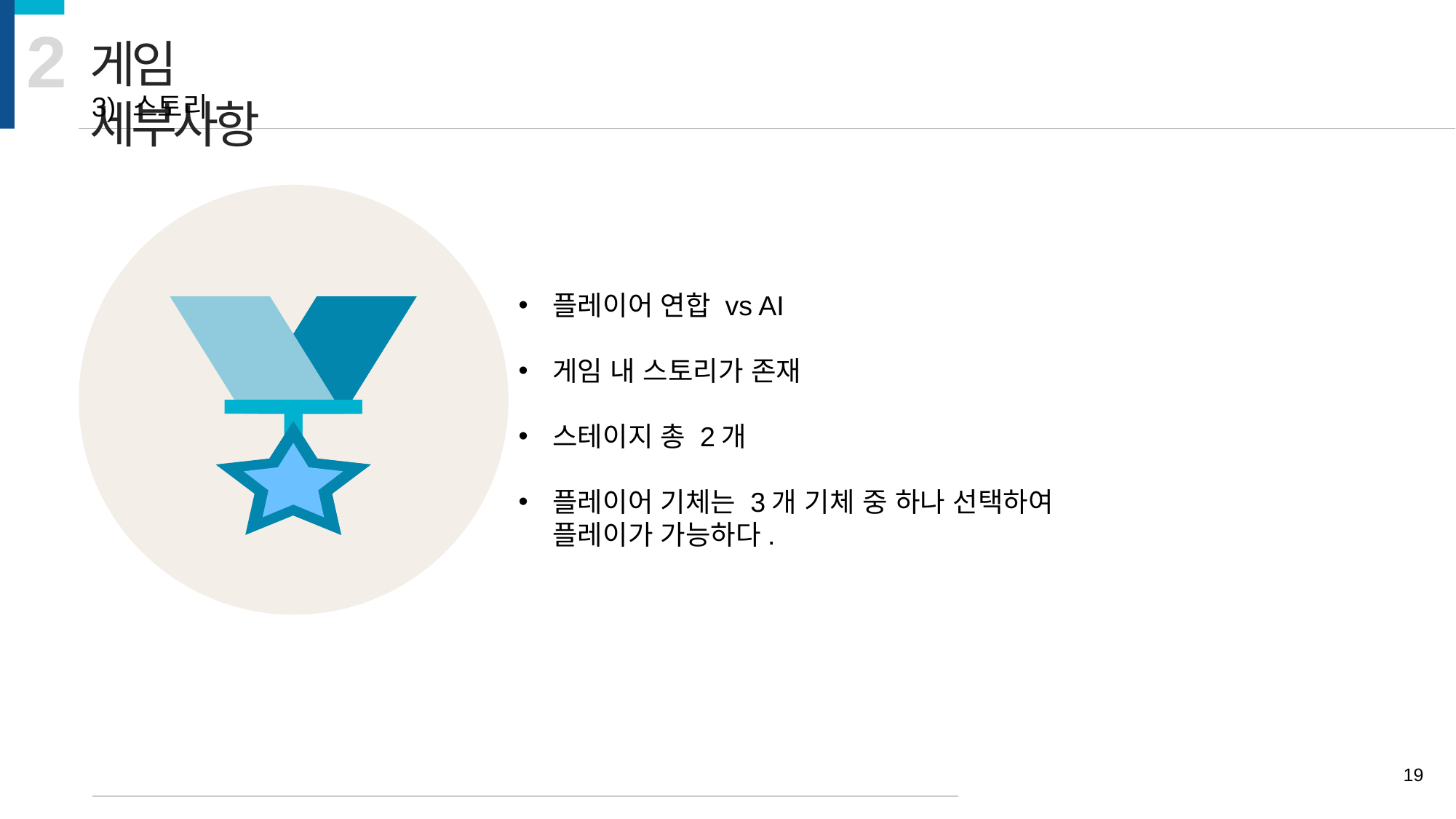

2
게임 세부사항
스토리

플레이어 연합 vs AI

게임 내 스토리가 존재

스테이지 총 2개

플레이어 기체는 3개 기체 중 하나 선택하여
플레이가 가능하다.

19